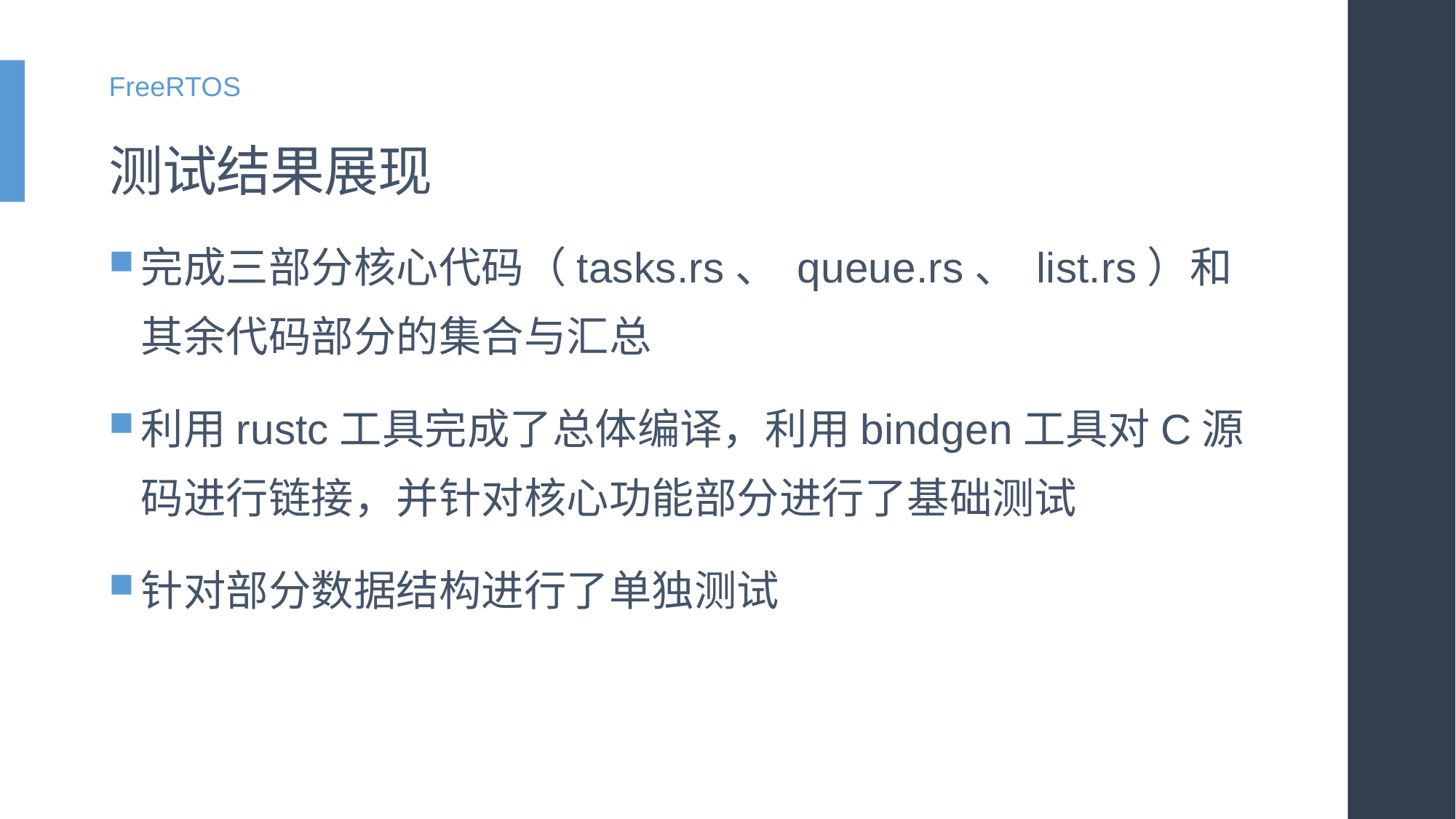

FreeRTOS
# 测试结果展现
完成三部分核心代码（tasks.rs、 queue.rs、 list.rs）和其余代码部分的集合与汇总
利用rustc工具完成了总体编译，利用bindgen工具对C源码进行链接，并针对核心功能部分进行了基础测试
针对部分数据结构进行了单独测试

41